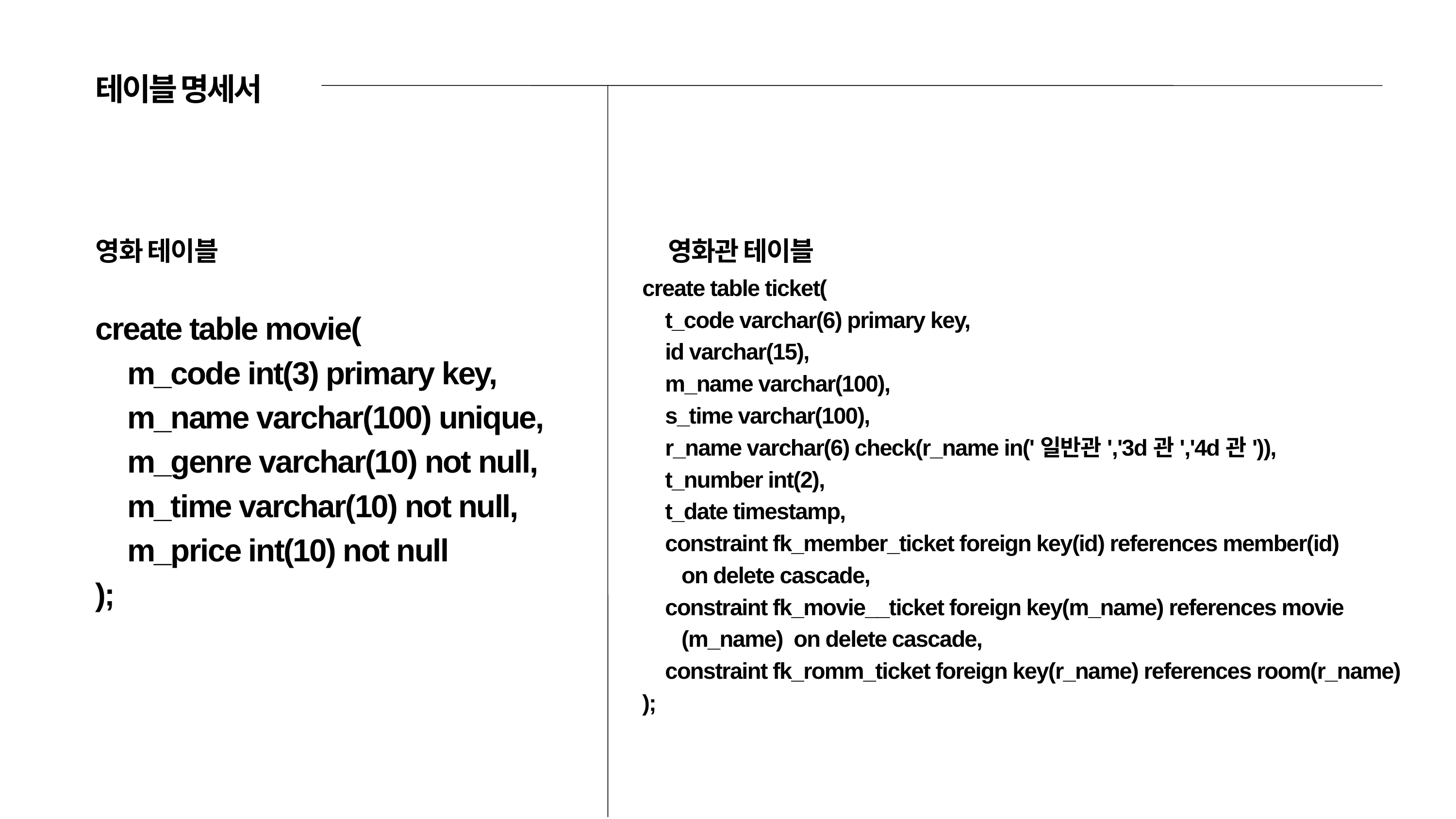

테이블 명세서

영화 테이블
영화관 테이블
create table ticket(
    t_code varchar(6) primary key,
    id varchar(15),
    m_name varchar(100),
    s_time varchar(100),
    r_name varchar(6) check(r_name in('일반관','3d관','4d관')),
    t_number int(2),
    t_date timestamp,
    constraint fk_member_ticket foreign key(id) references member(id)
       on delete cascade,
    constraint fk_movie__ticket foreign key(m_name) references movie
       (m_name)  on delete cascade,
    constraint fk_romm_ticket foreign key(r_name) references room(r_name)
);
create table movie(
    m_code int(3) primary key,
    m_name varchar(100) unique,
    m_genre varchar(10) not null,
    m_time varchar(10) not null,
    m_price int(10) not null
);